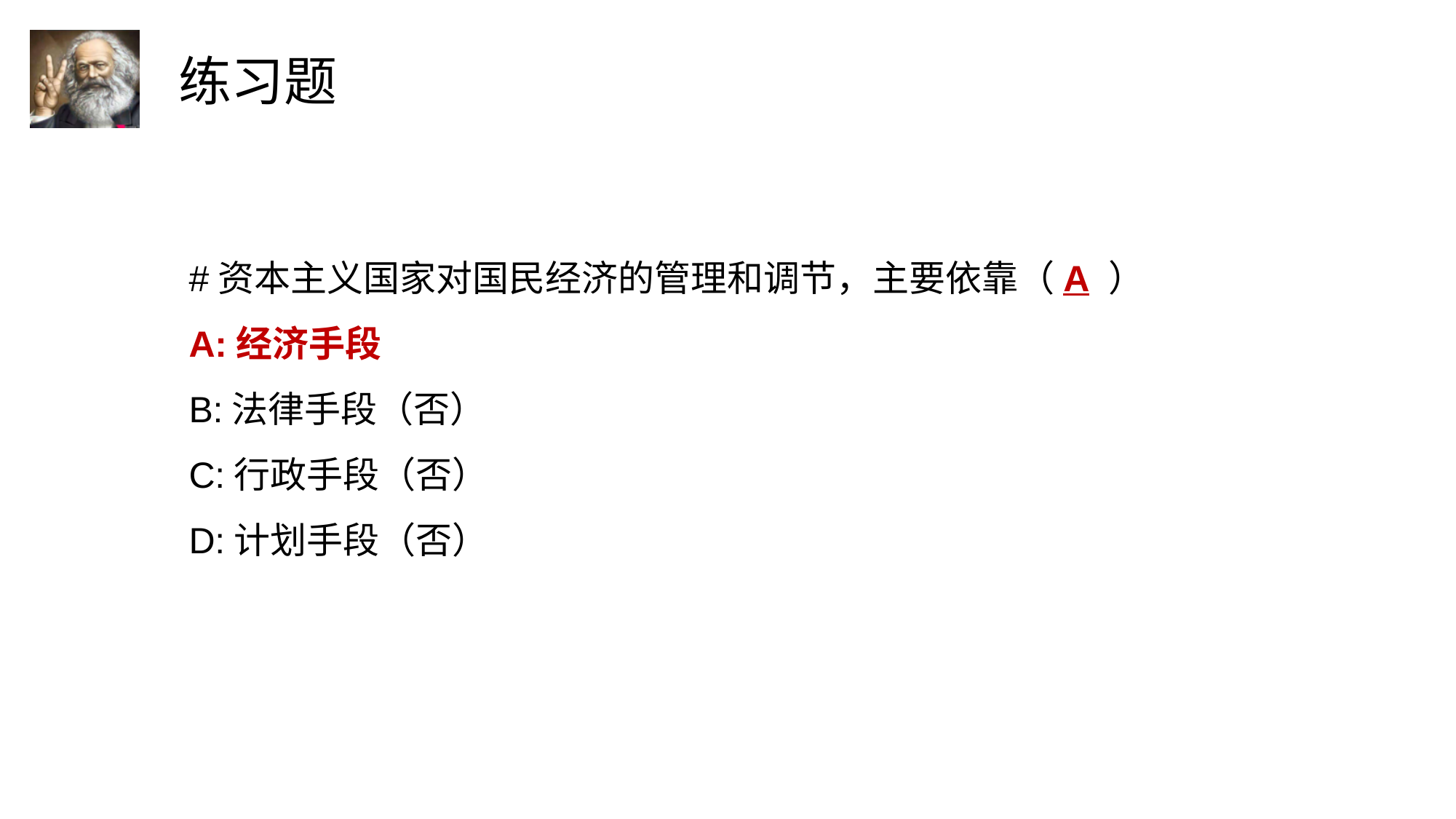

#资本主义国家对国民经济的管理和调节，主要依靠（A ）
A:经济手段
B:法律手段（否）
C:行政手段（否）
D:计划手段（否）